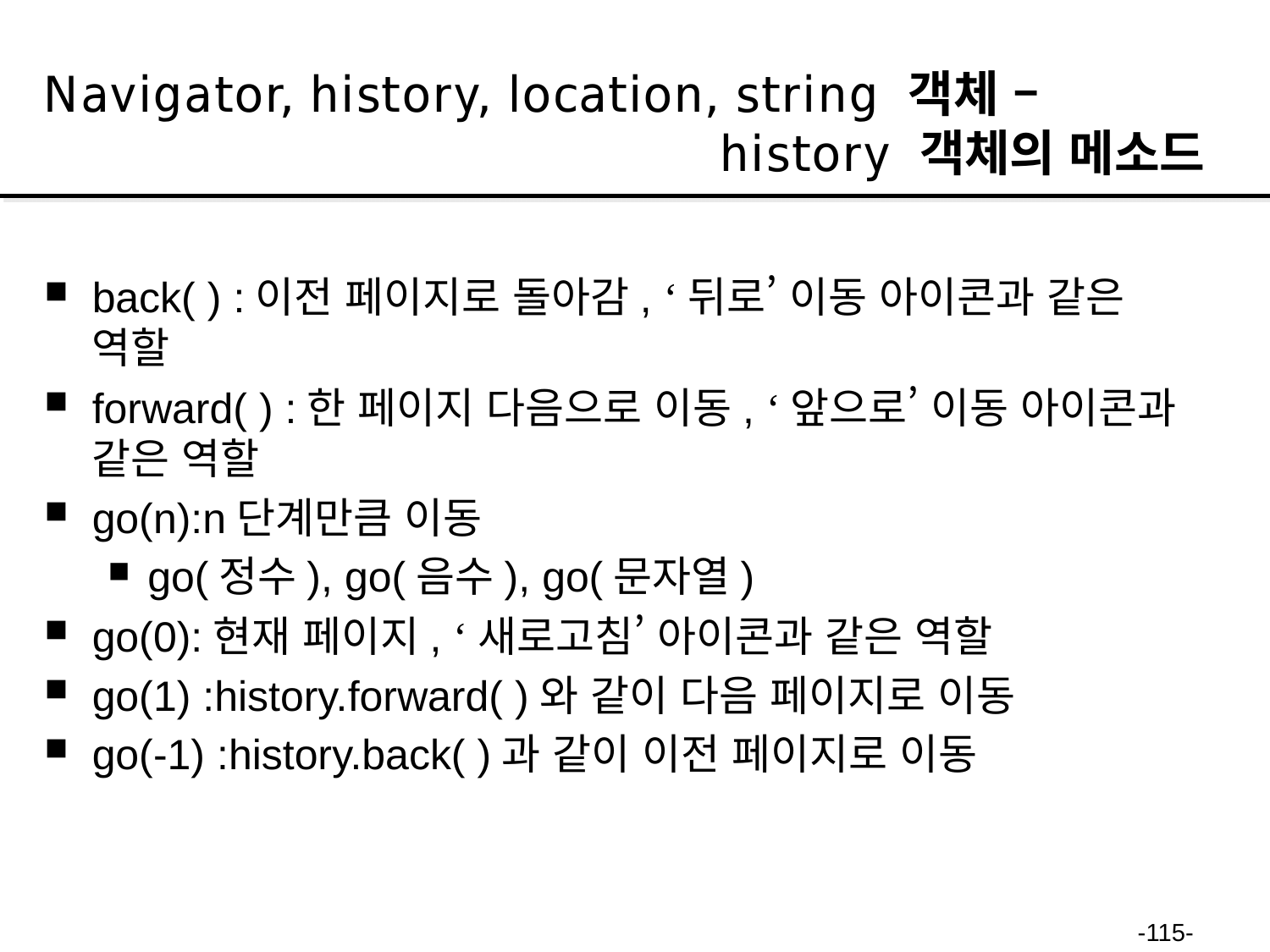

Navigator, history, location, string 객체 –
                                               history 객체의 메소드
back( ) :이전 페이지로 돌아감, ‘뒤로’ 이동 아이콘과 같은 역할
forward( ) :한 페이지 다음으로 이동, ‘앞으로’ 이동 아이콘과 같은 역할
go(n):n단계만큼 이동
go(정수), go(음수), go(문자열)
go(0):현재 페이지, ‘새로고침’ 아이콘과 같은 역할
go(1) :history.forward( )와 같이 다음 페이지로 이동
go(-1) :history.back( )과 같이 이전 페이지로 이동

-115-